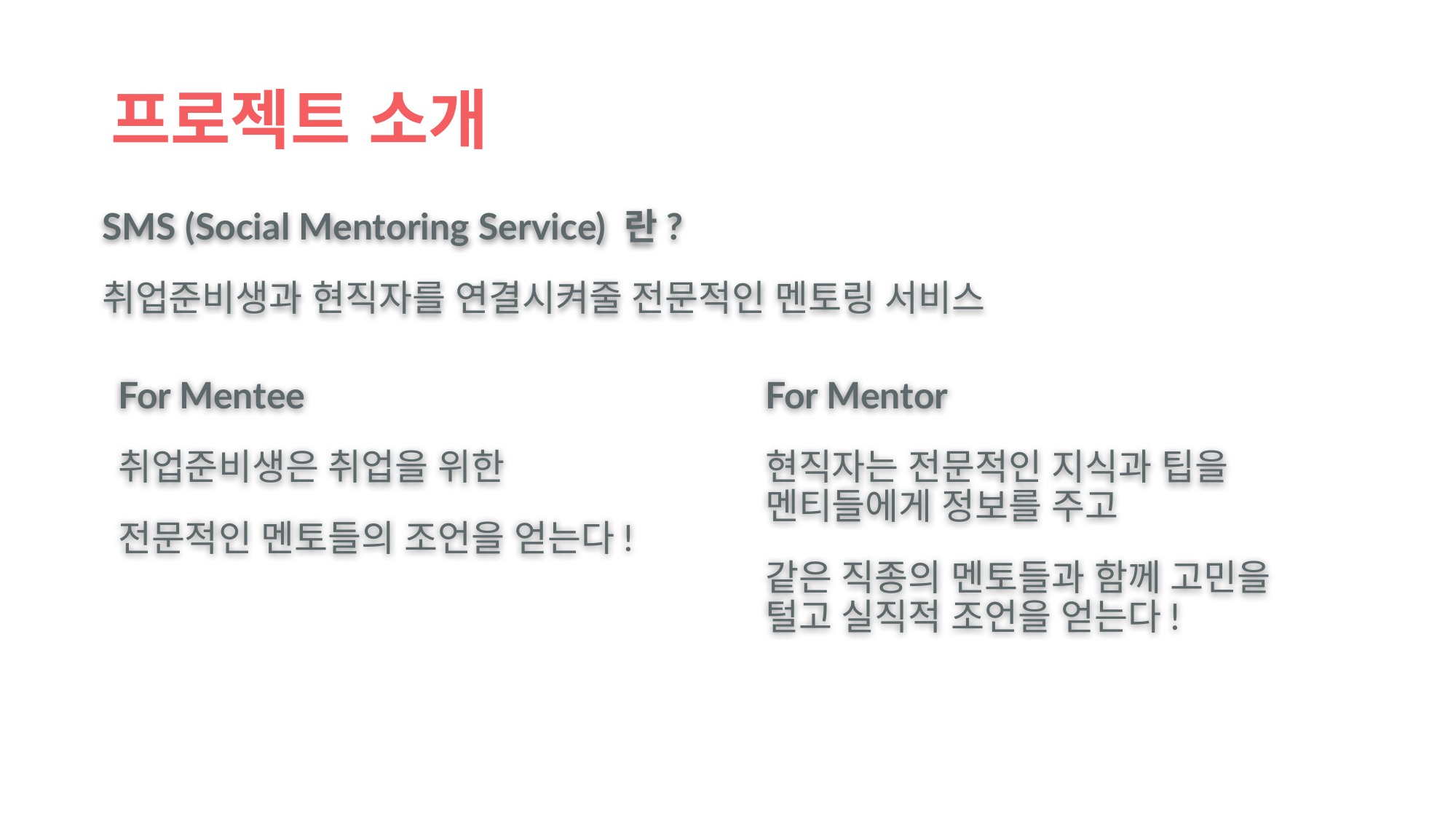

# 프로젝트 소개
SMS (Social Mentoring Service) 란?
취업준비생과 현직자를 연결시켜줄 전문적인 멘토링 서비스

For Mentee
취업준비생은 취업을 위한
전문적인 멘토들의 조언을 얻는다!
For Mentor
현직자는 전문적인 지식과 팁을 멘티들에게 정보를 주고
같은 직종의 멘토들과 함께 고민을 털고 실직적 조언을 얻는다!